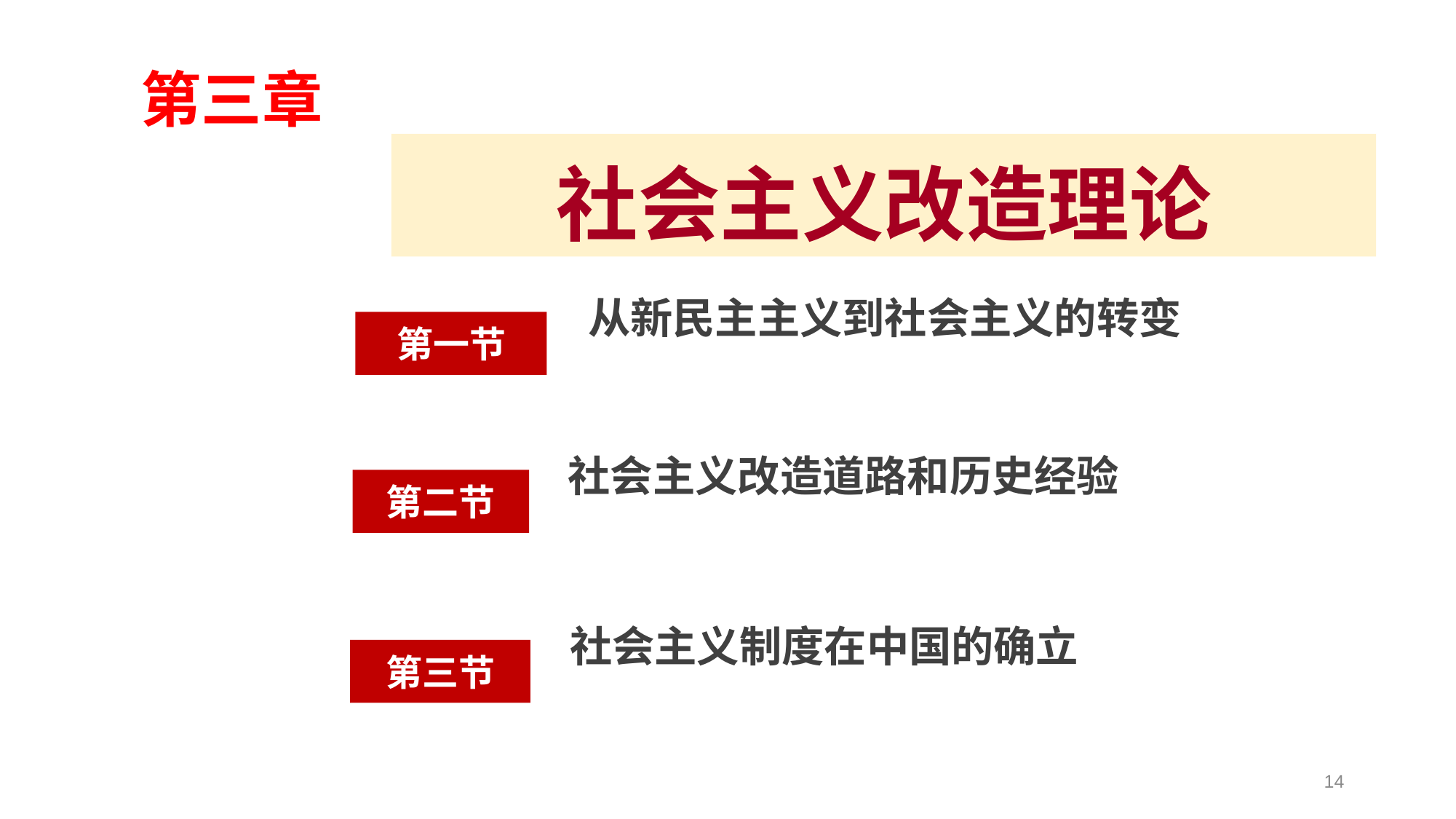

第三章
社会主义改造理论
从新民主主义到社会主义的转变
第一节
社会主义改造道路和历史经验
第二节
社会主义制度在中国的确立
第三节
14